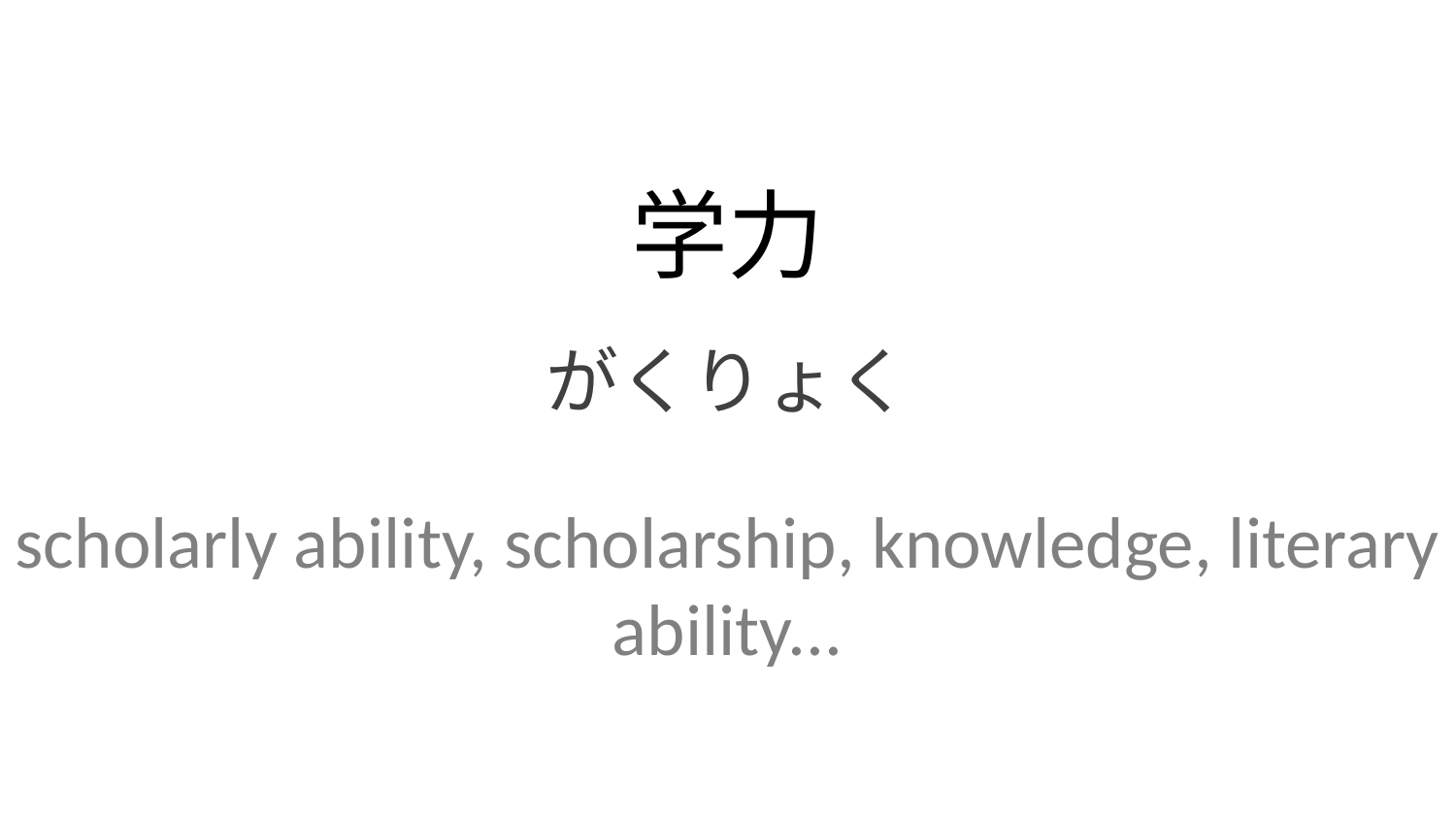

学力

がくりょく
scholarly ability, scholarship, knowledge, literary ability...